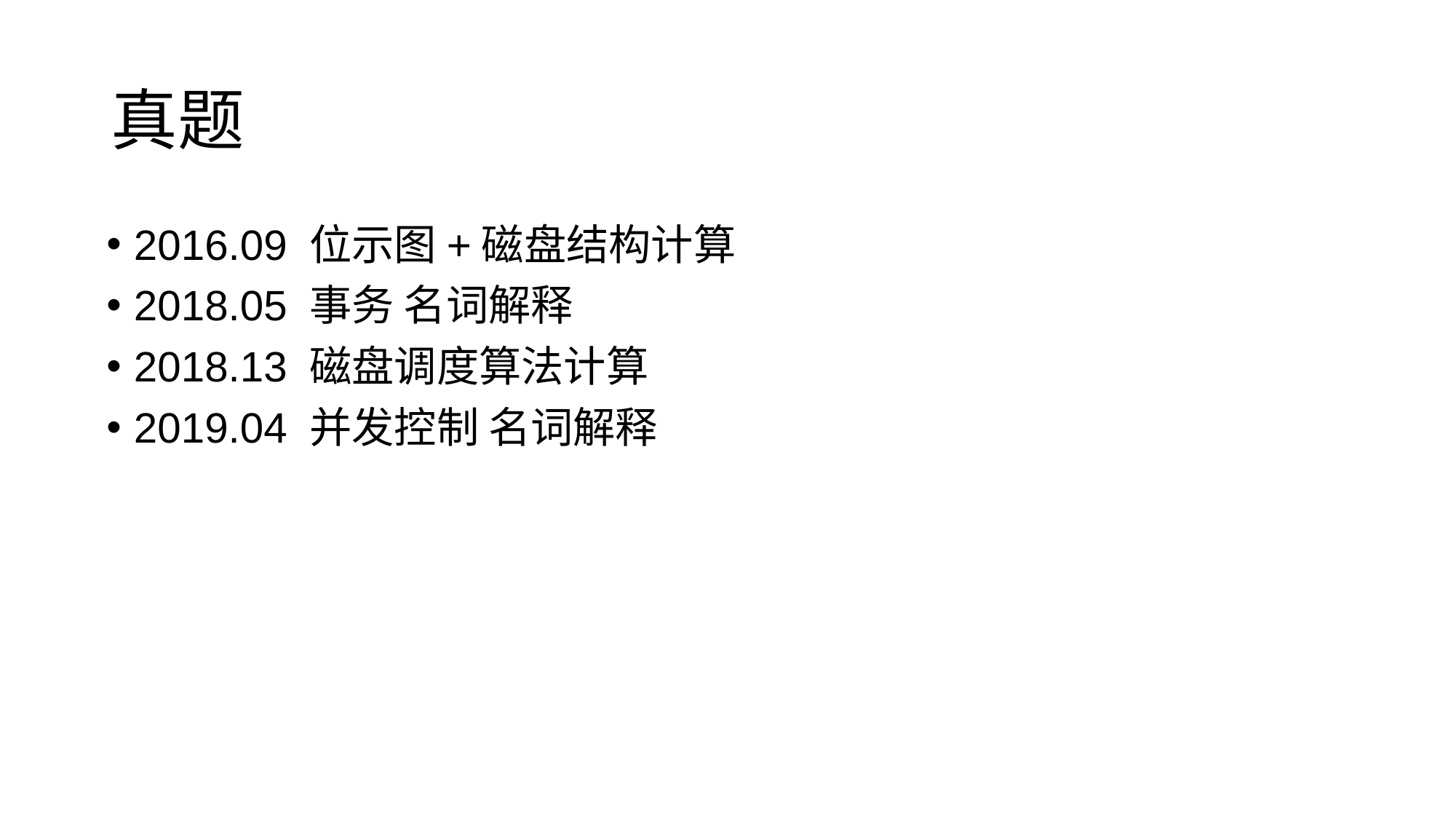

# 真题
2016.09 位示图+磁盘结构计算
2018.05 事务 名词解释
2018.13 磁盘调度算法计算
2019.04 并发控制 名词解释